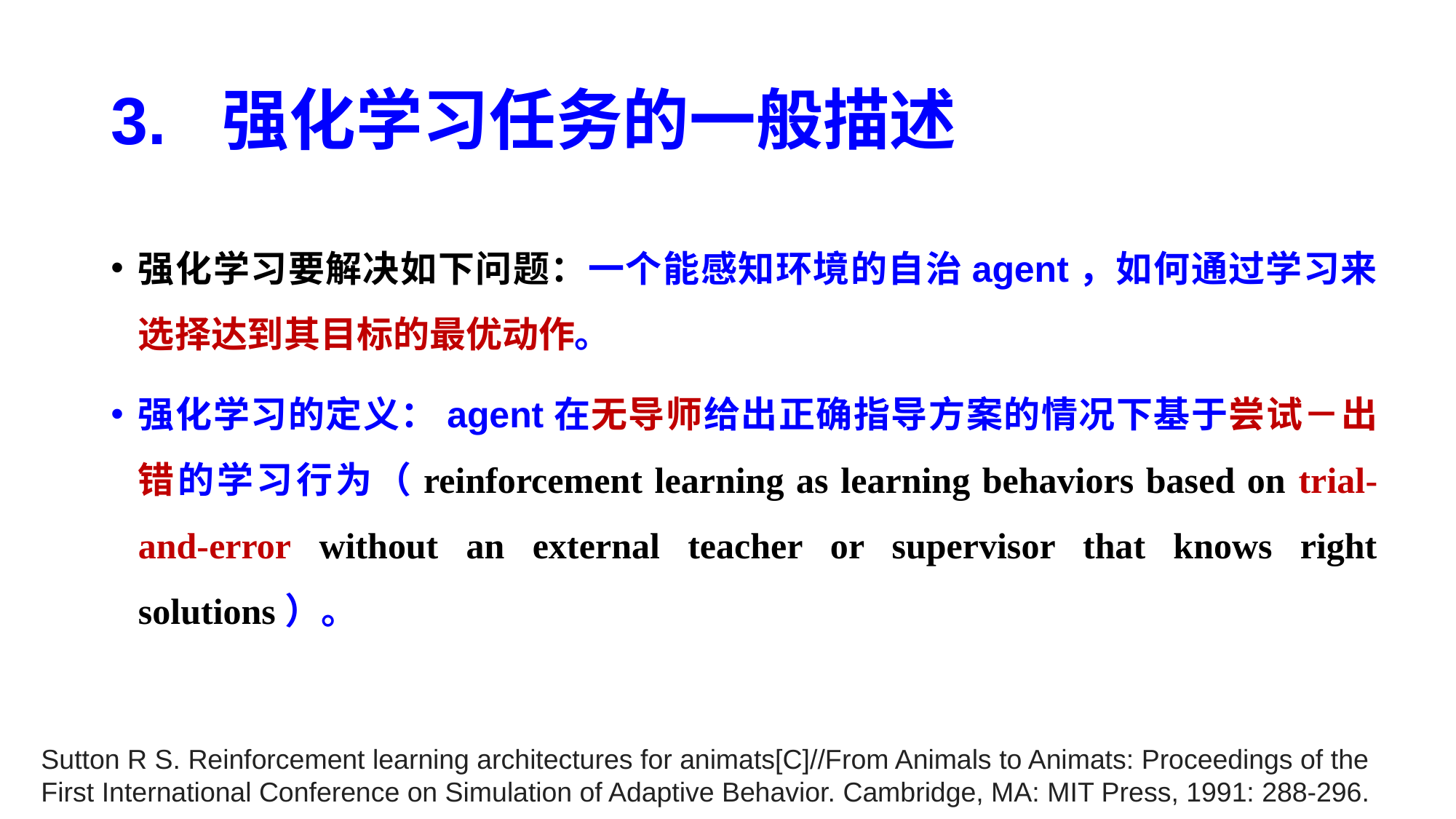

# 3. 强化学习任务的一般描述
强化学习要解决如下问题：一个能感知环境的自治agent，如何通过学习来选择达到其目标的最优动作。
强化学习的定义：agent在无导师给出正确指导方案的情况下基于尝试－出错的学习行为（reinforcement learning as learning behaviors based on trial-and-error without an external teacher or supervisor that knows right solutions）。
Sutton R S. Reinforcement learning architectures for animats[C]//From Animals to Animats: Proceedings of the First International Conference on Simulation of Adaptive Behavior. Cambridge, MA: MIT Press, 1991: 288-296.